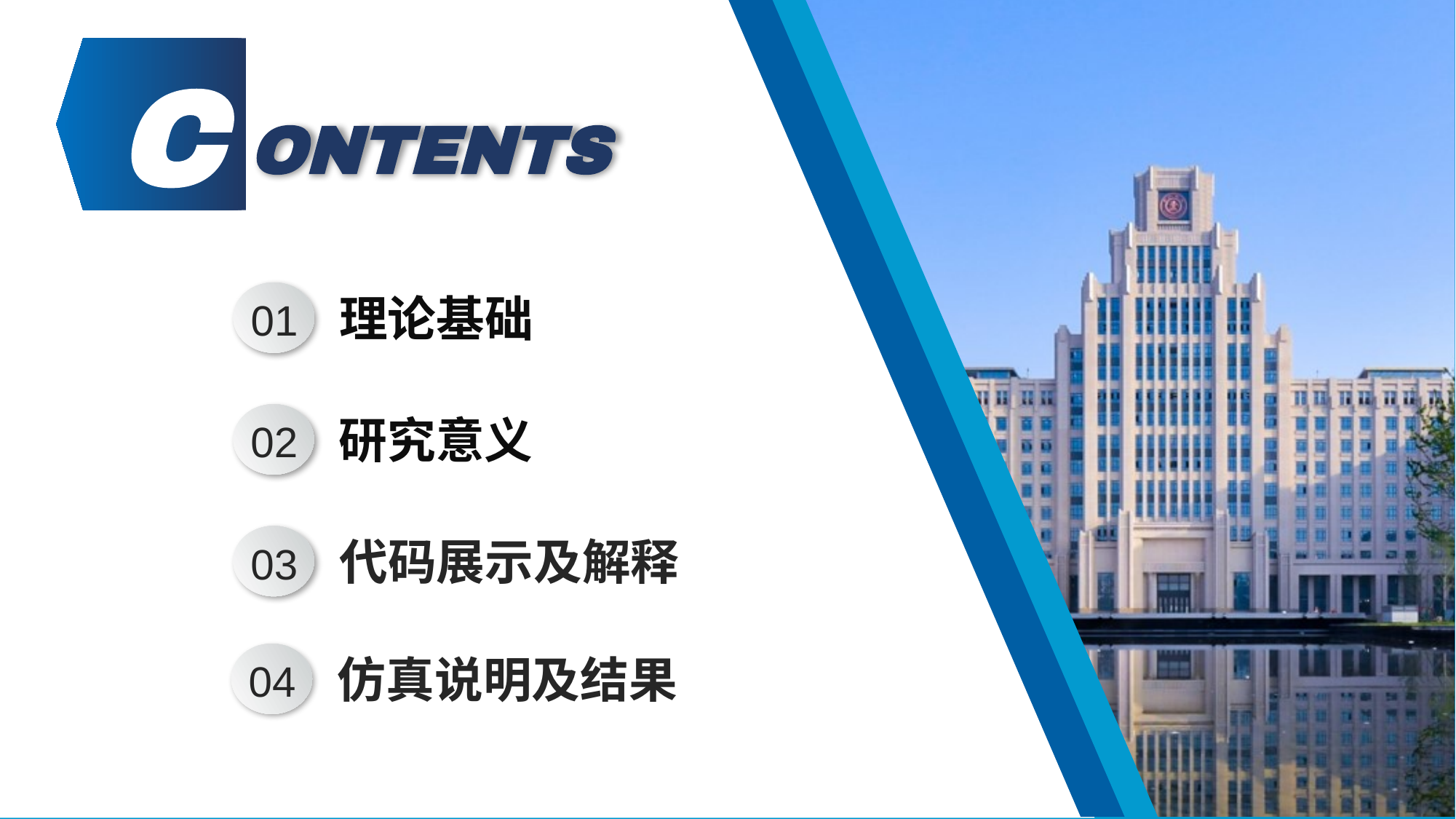

C
ONTENTS

01
理论基础

02
研究意义

03
代码展示及解释

04
仿真说明及结果